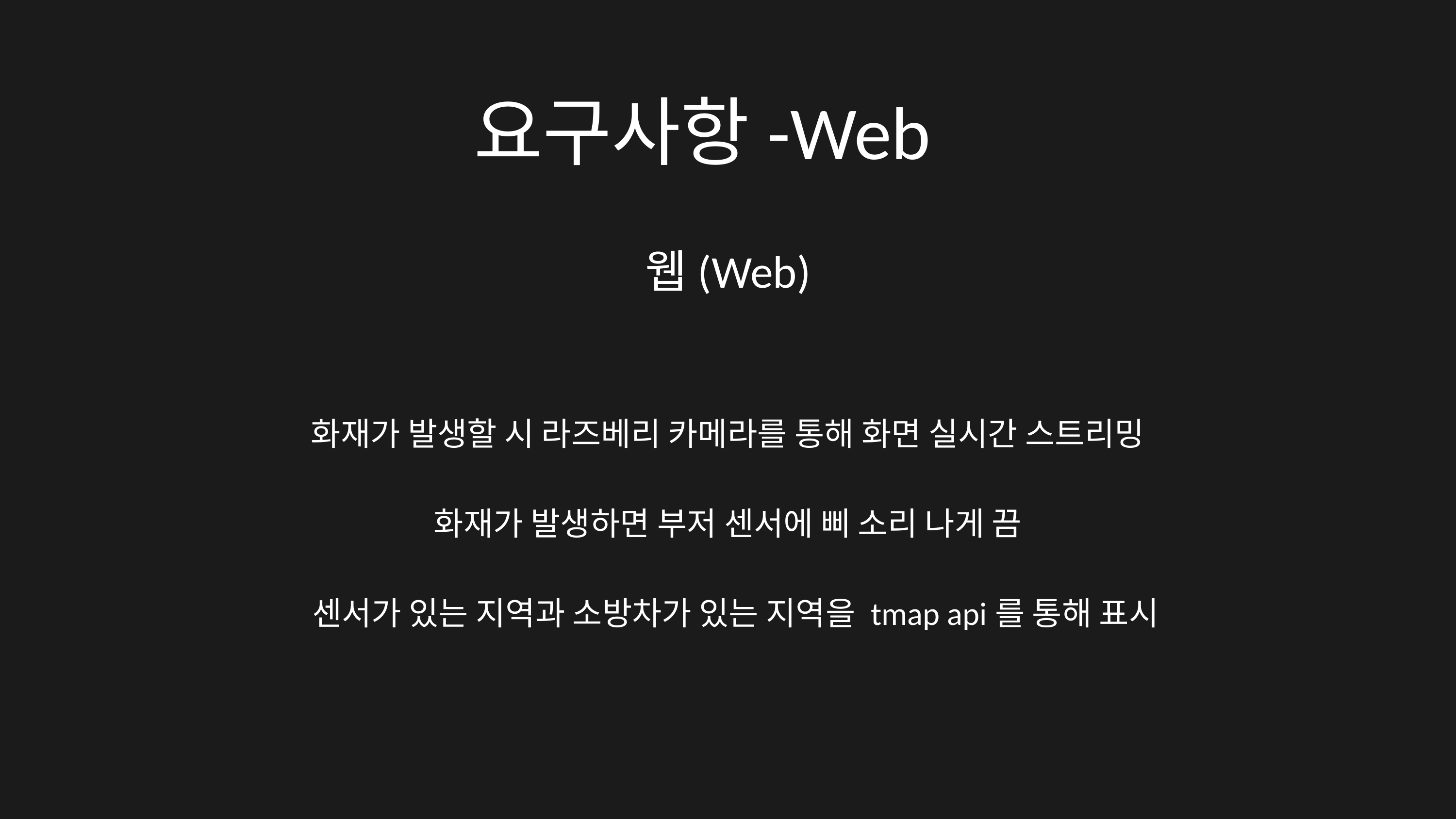

요구사항-Web
웹(Web)

화재가 발생할 시 라즈베리 카메라를 통해 화면 실시간 스트리밍
화재가 발생하면 부저 센서에 삐 소리 나게 끔
 센서가 있는 지역과 소방차가 있는 지역을 tmap api를 통해 표시